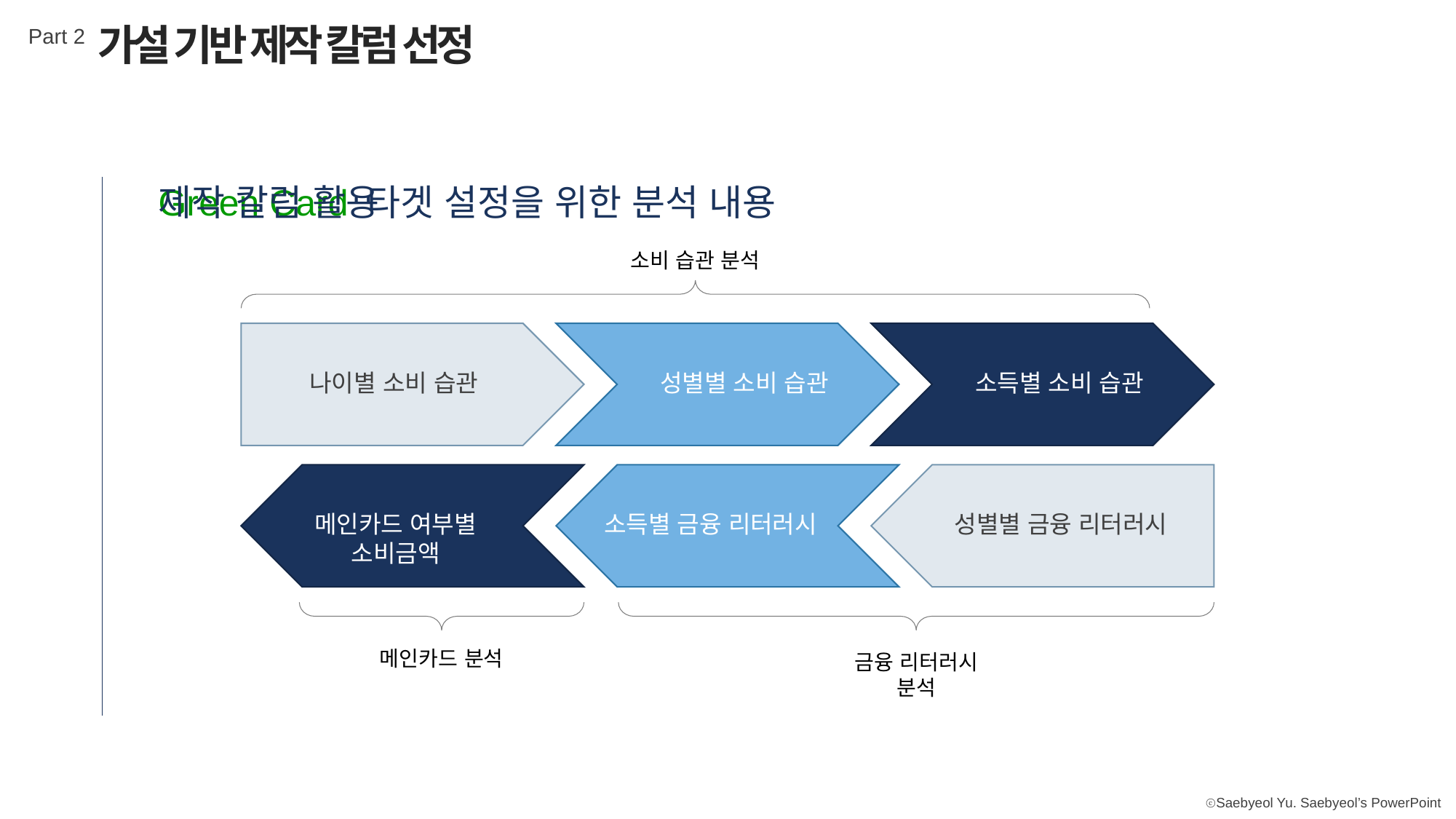

가설 기반 제작 칼럼 선정
Part 2
Green Card 타겟 설정을 위한 분석 내용
제작 칼럼 활용
소비 습관 분석

소득별 소비 습관
성별별 소비 습관
나이별 소비 습관

메인카드 여부별 소비금액
소득별 금융 리터러시
성별별 금융 리터러시
메인카드 분석
금융 리터러시 분석